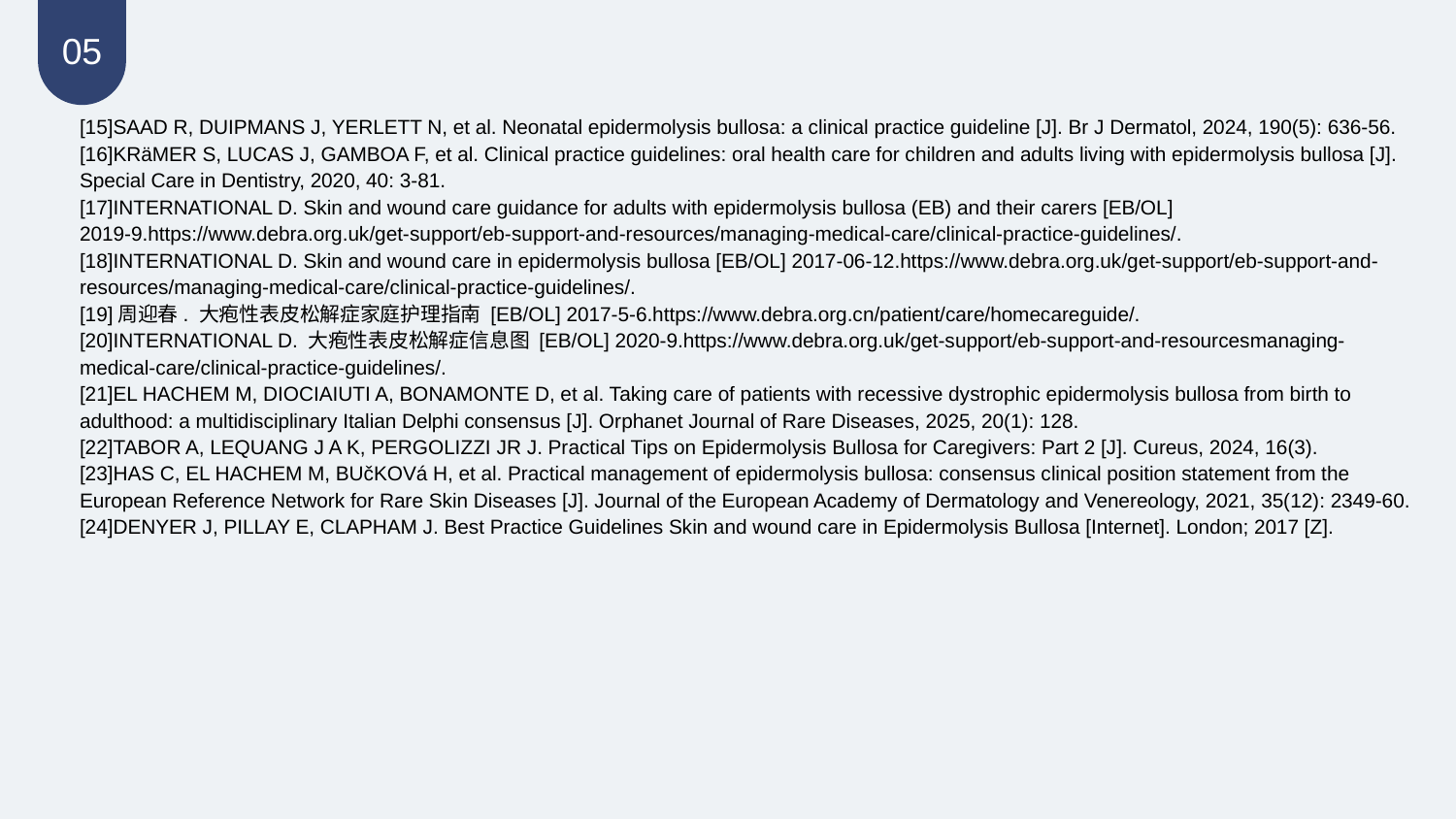

05
[15]SAAD R, DUIPMANS J, YERLETT N, et al. Neonatal epidermolysis bullosa: a clinical practice guideline [J]. Br J Dermatol, 2024, 190(5): 636-56.
[16]KRäMER S, LUCAS J, GAMBOA F, et al. Clinical practice guidelines: oral health care for children and adults living with epidermolysis bullosa [J]. Special Care in Dentistry, 2020, 40: 3-81.
[17]INTERNATIONAL D. Skin and wound care guidance for adults with epidermolysis bullosa (EB) and their carers [EB/OL] 2019-9.https://www.debra.org.uk/get-support/eb-support-and-resources/managing-medical-care/clinical-practice-guidelines/.
[18]INTERNATIONAL D. Skin and wound care in epidermolysis bullosa [EB/OL] 2017-06-12.https://www.debra.org.uk/get-support/eb-support-and-resources/managing-medical-care/clinical-practice-guidelines/.
[19]周迎春. 大疱性表皮松解症家庭护理指南 [EB/OL] 2017-5-6.https://www.debra.org.cn/patient/care/homecareguide/.
[20]INTERNATIONAL D. 大疱性表皮松解症信息图 [EB/OL] 2020-9.https://www.debra.org.uk/get-support/eb-support-and-resourcesmanaging-medical-care/clinical-practice-guidelines/.
[21]EL HACHEM M, DIOCIAIUTI A, BONAMONTE D, et al. Taking care of patients with recessive dystrophic epidermolysis bullosa from birth to adulthood: a multidisciplinary Italian Delphi consensus [J]. Orphanet Journal of Rare Diseases, 2025, 20(1): 128.
[22]TABOR A, LEQUANG J A K, PERGOLIZZI JR J. Practical Tips on Epidermolysis Bullosa for Caregivers: Part 2 [J]. Cureus, 2024, 16(3).
[23]HAS C, EL HACHEM M, BUčKOVá H, et al. Practical management of epidermolysis bullosa: consensus clinical position statement from the European Reference Network for Rare Skin Diseases [J]. Journal of the European Academy of Dermatology and Venereology, 2021, 35(12): 2349-60.
[24]DENYER J, PILLAY E, CLAPHAM J. Best Practice Guidelines Skin and wound care in Epidermolysis Bullosa [Internet]. London; 2017 [Z].
70